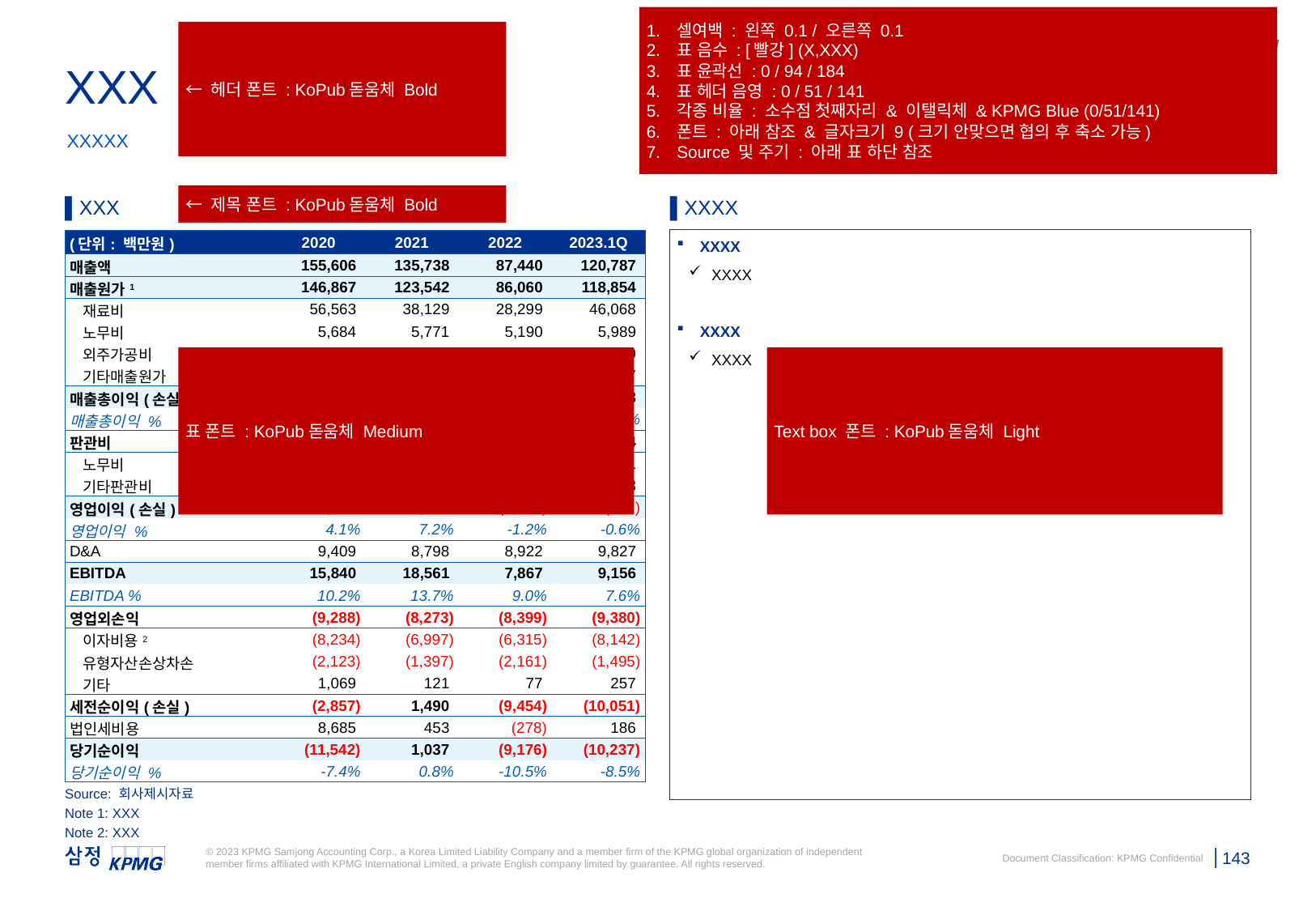

셀여백 : 왼쪽 0.1 / 오른쪽 0.1
표 음수 : [빨강] (X,XXX)
표 윤곽선 : 0 / 94 / 184
표 헤더 음영 : 0 / 51 / 141
각종 비율 : 소수점 첫째자리 & 이탤릭체 & KPMG Blue (0/51/141)
폰트 : 아래 참조 & 글자크기 9 (크기 안맞으면 협의 후 축소 가능)
Source 및 주기 : 아래 표 하단 참조
← 헤더 폰트 : KoPub돋움체 Bold
XXX
XXXXX
▌XXX
▌XXXX
← 제목 폰트 : KoPub돋움체 Bold
XXXX
XXXX

XXXX
XXXX

| (단위: 백만원) | 2020 | 2021 | 2022 | 2023.1Q |
| --- | --- | --- | --- | --- |
| 매출액 | 155,606 | 135,738 | 87,440 | 120,787 |
| 매출원가1 | 146,867 | 123,542 | 86,060 | 118,854 |
| 재료비 | 56,563 | 38,129 | 28,299 | 46,068 |
| 노무비 | 5,684 | 5,771 | 5,190 | 5,989 |
| 외주가공비 | 61,033 | 52,769 | 32,992 | 47,300 |
| 기타매출원가 | 23,588 | 26,872 | 19,580 | 19,497 |
| 매출총이익(손실) | 8,739 | 12,196 | 1,380 | 1,933 |
| 매출총이익 % | 5.6% | 9.0% | 1.6% | 1.6% |
| 판관비 | 2,308 | 2,433 | 2,434 | 2,604 |
| 노무비 | 1,081 | 1,148 | 1,152 | 1,271 |
| 기타판관비 | 1,227 | 1,284 | 1,282 | 1,333 |
| 영업이익(손실) | 6,431 | 9,763 | (1,055) | (671) |
| 영업이익 % | 4.1% | 7.2% | -1.2% | -0.6% |
| D&A | 9,409 | 8,798 | 8,922 | 9,827 |
| EBITDA | 15,840 | 18,561 | 7,867 | 9,156 |
| EBITDA % | 10.2% | 13.7% | 9.0% | 7.6% |
| 영업외손익 | (9,288) | (8,273) | (8,399) | (9,380) |
| 이자비용2 | (8,234) | (6,997) | (6,315) | (8,142) |
| 유형자산손상차손 | (2,123) | (1,397) | (2,161) | (1,495) |
| 기타 | 1,069 | 121 | 77 | 257 |
| 세전순이익(손실) | (2,857) | 1,490 | (9,454) | (10,051) |
| 법인세비용 | 8,685 | 453 | (278) | 186 |
| 당기순이익 | (11,542) | 1,037 | (9,176) | (10,237) |
| 당기순이익 % | -7.4% | 0.8% | -10.5% | -8.5% |
표 폰트 : KoPub돋움체 Medium
Text box 폰트 : KoPub돋움체 Light
Source: 회사제시자료
Note 1: XXX
Note 2: XXX